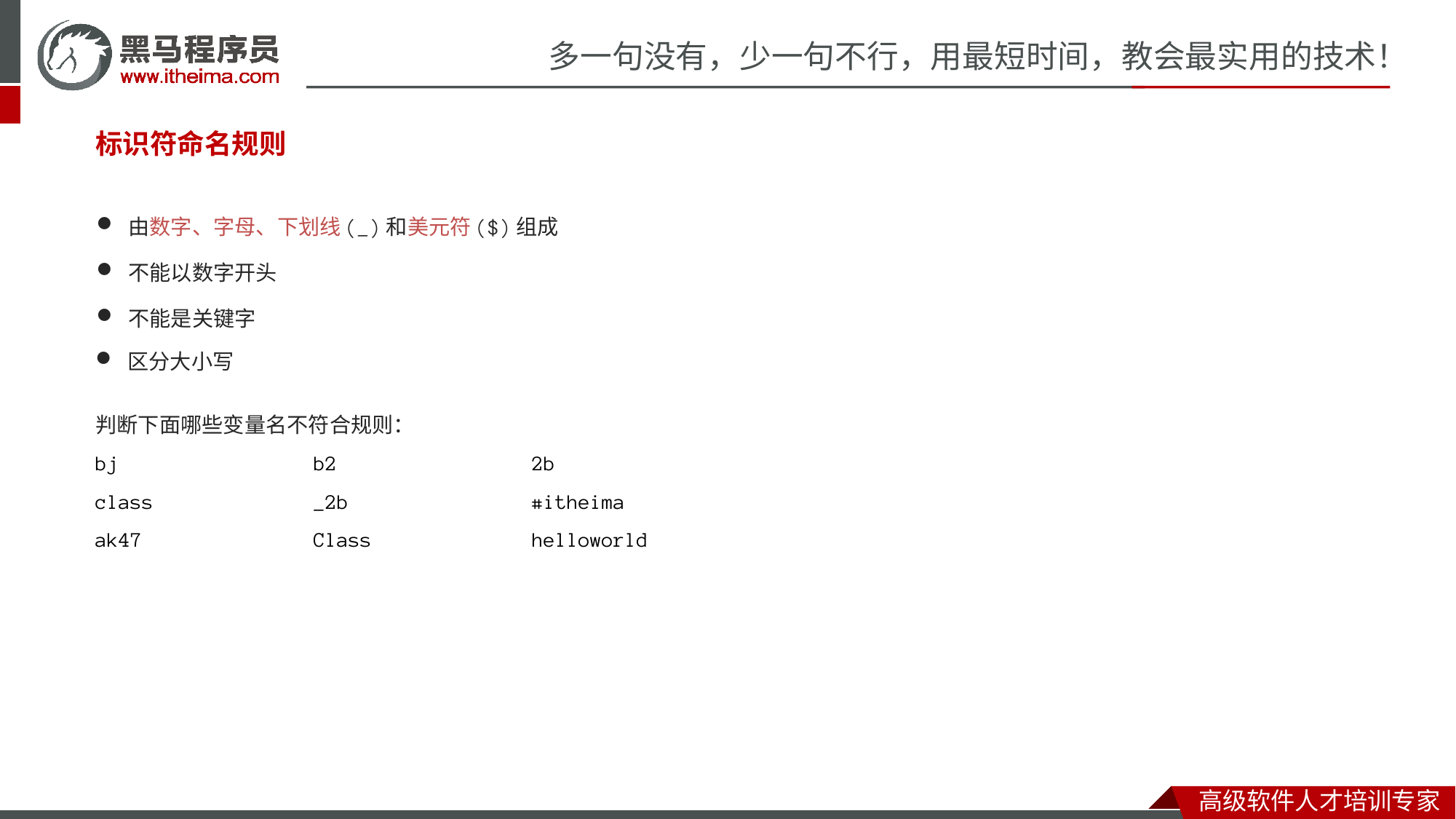

#
标识符命名规则
由数字、字母、下划线(_)和美元符($)组成
不能以数字开头
不能是关键字
区分大小写
判断下面哪些变量名不符合规则：
bj		b2		2b
class		_2b		#itheima
ak47		Class		helloworld